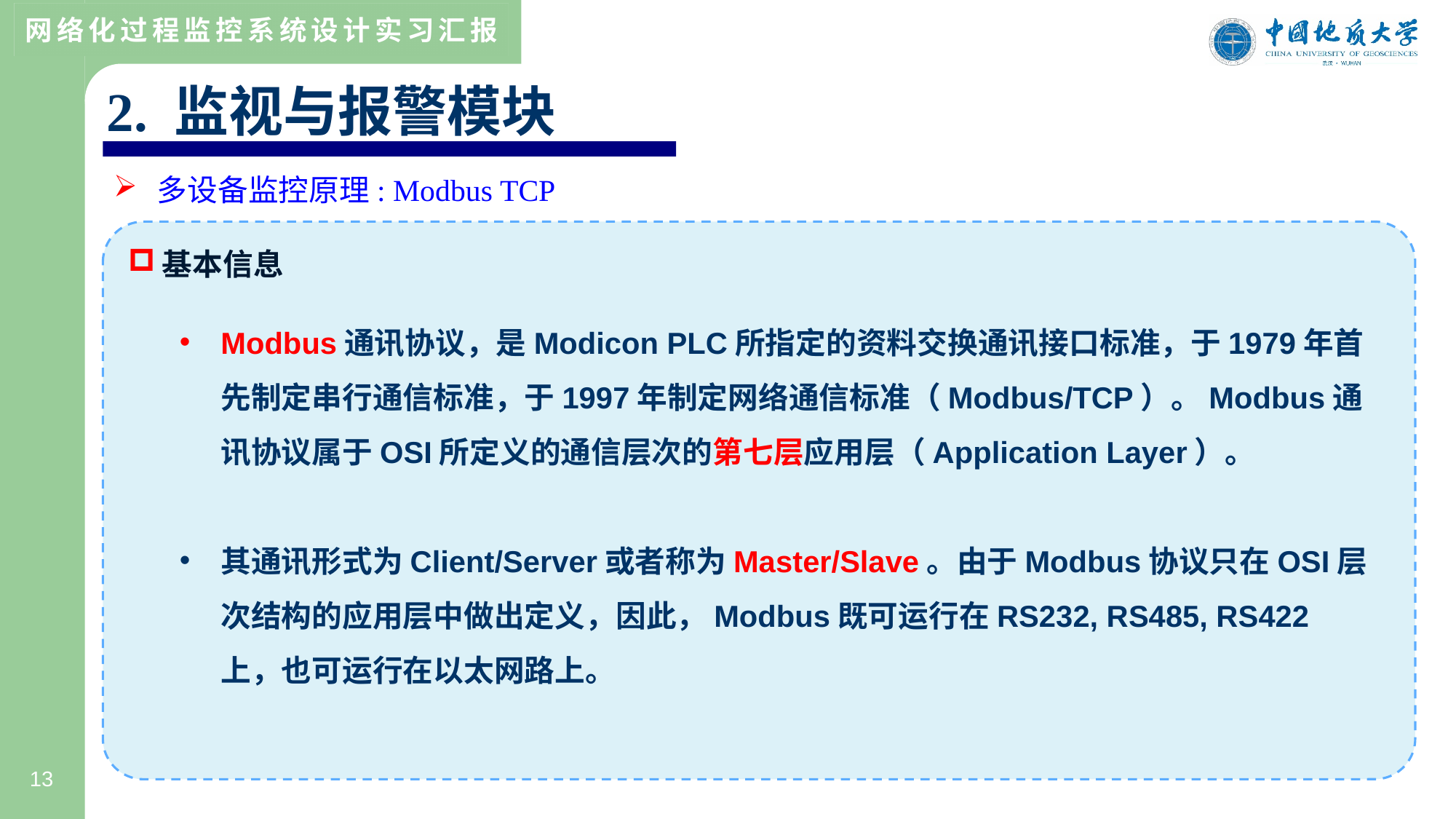

2. 监视与报警模块

多设备监控原理: Modbus TCP

基本信息
Modbus通讯协议，是Modicon PLC所指定的资料交换通讯接口标准，于1979年首先制定串行通信标准，于1997年制定网络通信标准（Modbus/TCP）。Modbus通讯协议属于OSI所定义的通信层次的第七层应用层（Application Layer）。

其通讯形式为Client/Server或者称为Master/Slave。由于Modbus协议只在OSI层次结构的应用层中做出定义，因此，Modbus既可运行在RS232, RS485, RS422上，也可运行在以太网路上。
13